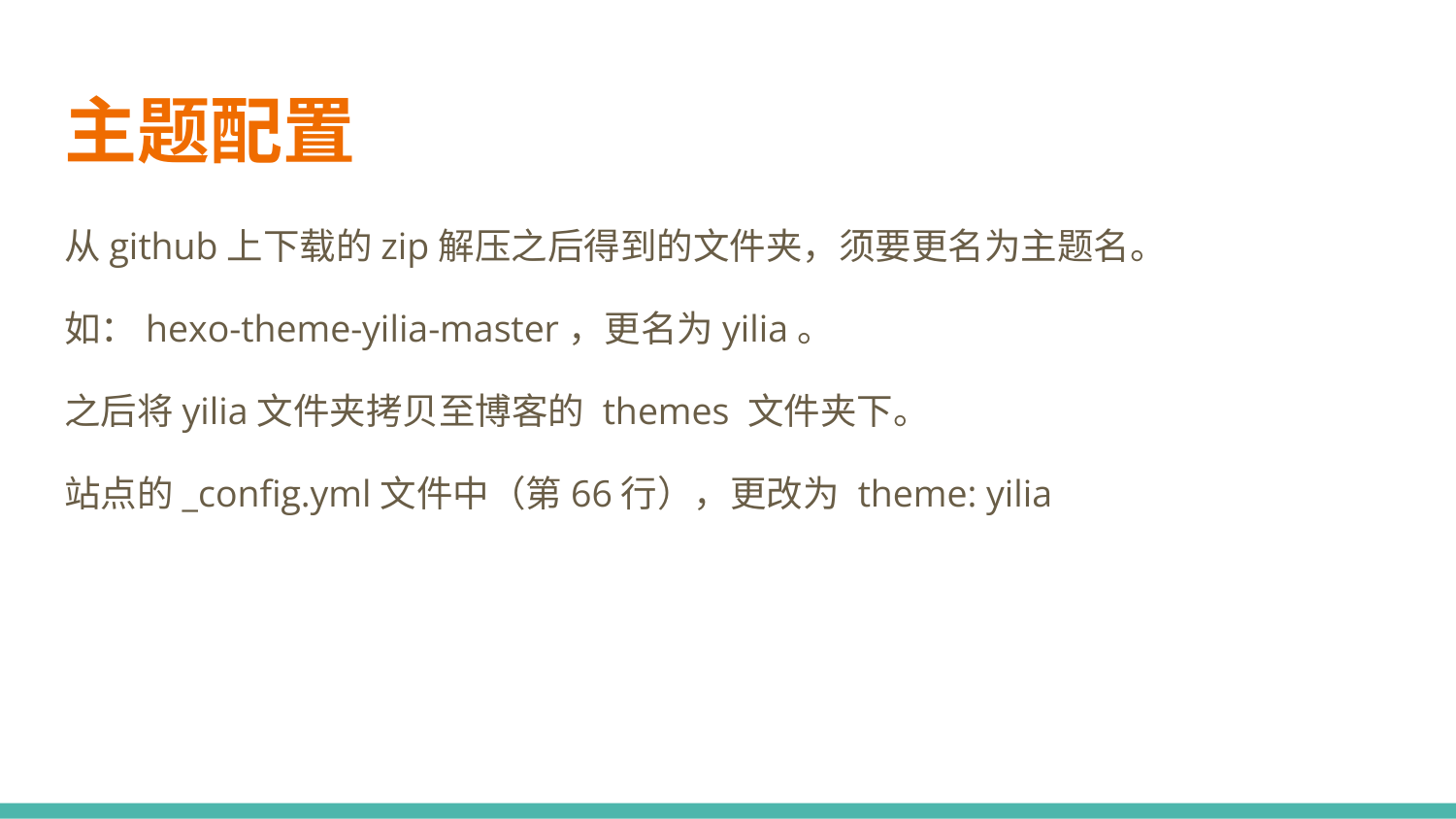

# 主题配置
从github上下载的zip解压之后得到的文件夹，须要更名为主题名。
如：hexo-theme-yilia-master，更名为yilia。
之后将yilia文件夹拷贝至博客的 themes 文件夹下。
站点的_config.yml文件中（第66行），更改为 theme: yilia